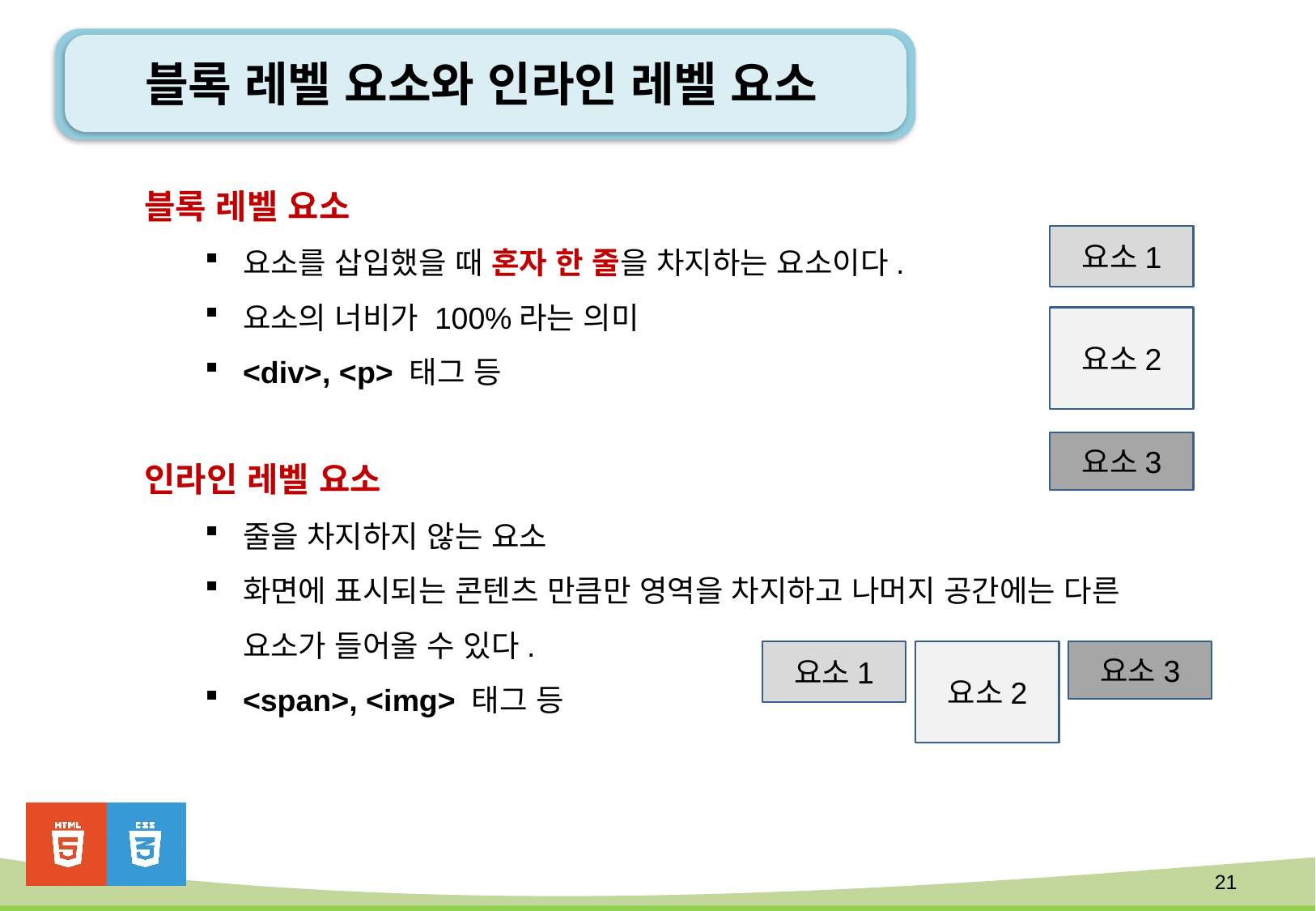

# 블록 레벨 요소와 인라인 레벨 요소
블록 레벨 요소
요소를 삽입했을 때 혼자 한 줄을 차지하는 요소이다.
요소의 너비가 100%라는 의미
<div>, <p> 태그 등

인라인 레벨 요소
줄을 차지하지 않는 요소
화면에 표시되는 콘텐츠 만큼만 영역을 차지하고 나머지 공간에는 다른 요소가 들어올 수 있다.
<span>, <img> 태그 등
요소1
요소2
요소3
요소1
요소2
요소3
21